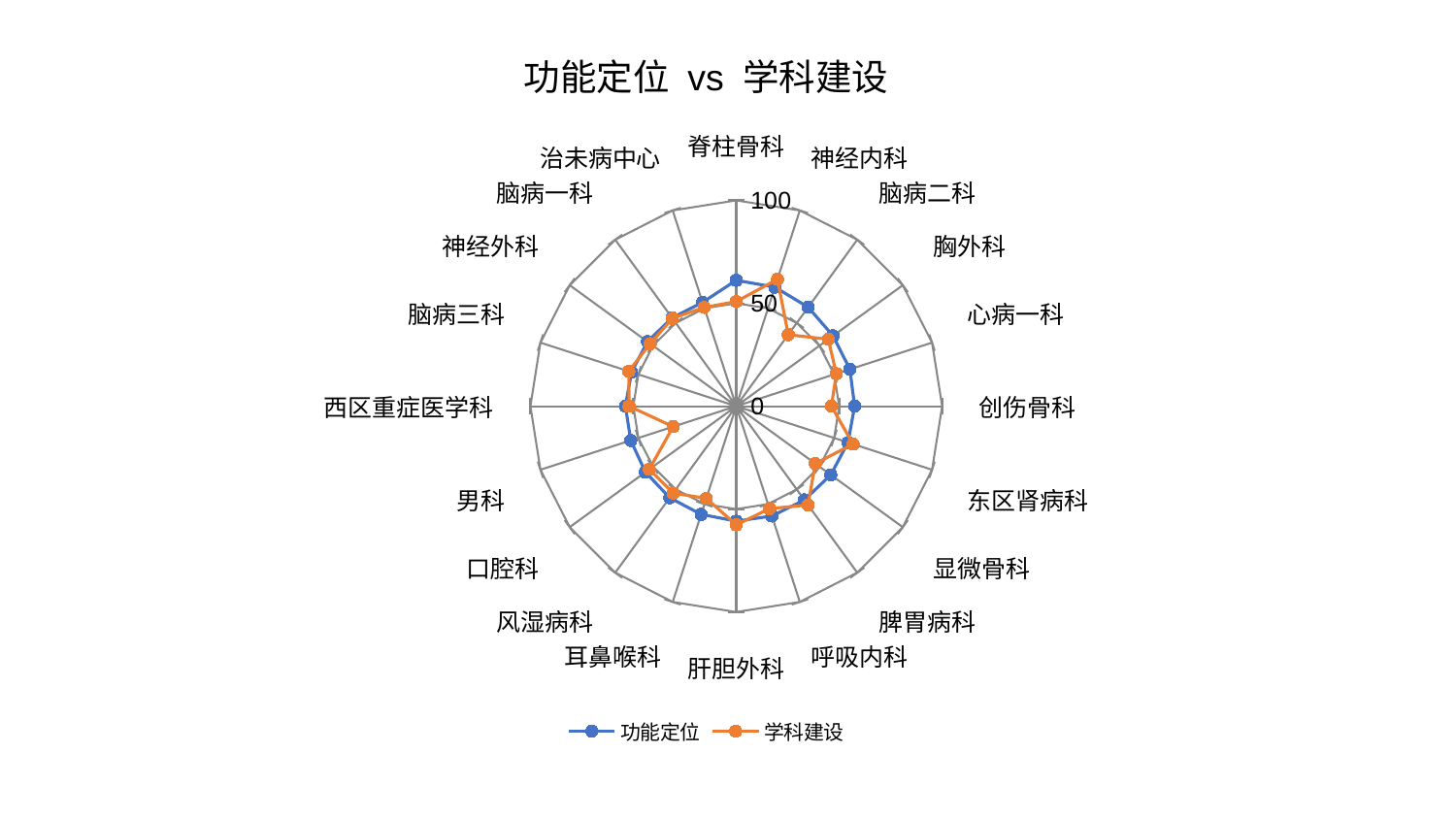

### Chart: 功能定位 vs 学科建设

| Category | 功能定位 | 学科建设 |
|---|---|---|
| 脊柱骨科 | 61.18230592120504 | 50.83289113421653 |
| 神经内科 | 60.81449131455475 | 64.85231487515505 |
| 脑病二科 | 59.450456718289054 | 42.964957309418686 |
| 胸外科 | 58.14350395298067 | 55.28394188593106 |
| 心病一科 | 58.04085119832674 | 51.12435107198831 |
| 创伤骨科 | 57.50060288014087 | 46.214397374489344 |
| 东区肾病科 | 57.08971709848766 | 59.63331782829346 |
| 显微骨科 | 56.756277325144424 | 47.483321163414615 |
| 脾胃病科 | 56.319428842069236 | 59.326118350749745 |
| 呼吸内科 | 56.11556500617077 | 52.352794168617514 |
| 肝胆外科 | 55.865411542407244 | 57.658249496107125 |
| 耳鼻喉科 | 55.25837962961218 | 47.114654478569264 |
| 风湿病科 | 55.006595114196514 | 52.18616354915312 |
| 口腔科 | 54.52455588290122 | 52.21228587278802 |
| 男科 | 53.87252448495614 | 32.24381897100711 |
| 西区重症医学科 | 53.862469650206904 | 52.0756617509627 |
| 脑病三科 | 53.47111853366938 | 54.91108467128158 |
| 神经外科 | 53.36727763823995 | 51.684581106344424 |
| 脑病一科 | 53.05716595896306 | 52.76911707438047 |
| 治未病中心 | 53.04540299417534 | 50.48364281093493 |
32